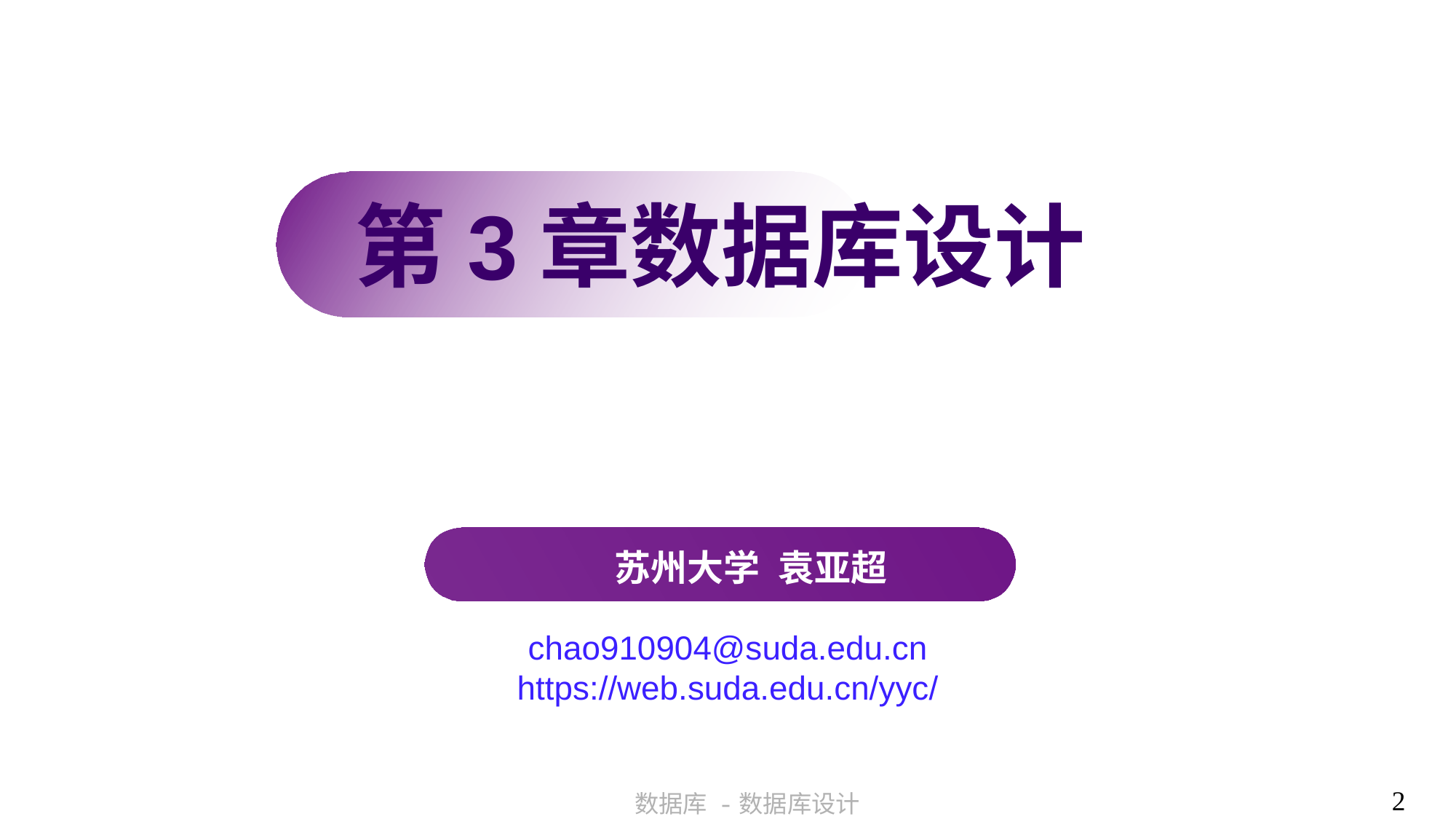

第3章数据库设计

苏州大学 袁亚超

chao910904@suda.edu.cn
https://web.suda.edu.cn/yyc/
2
数据库 -数据库设计